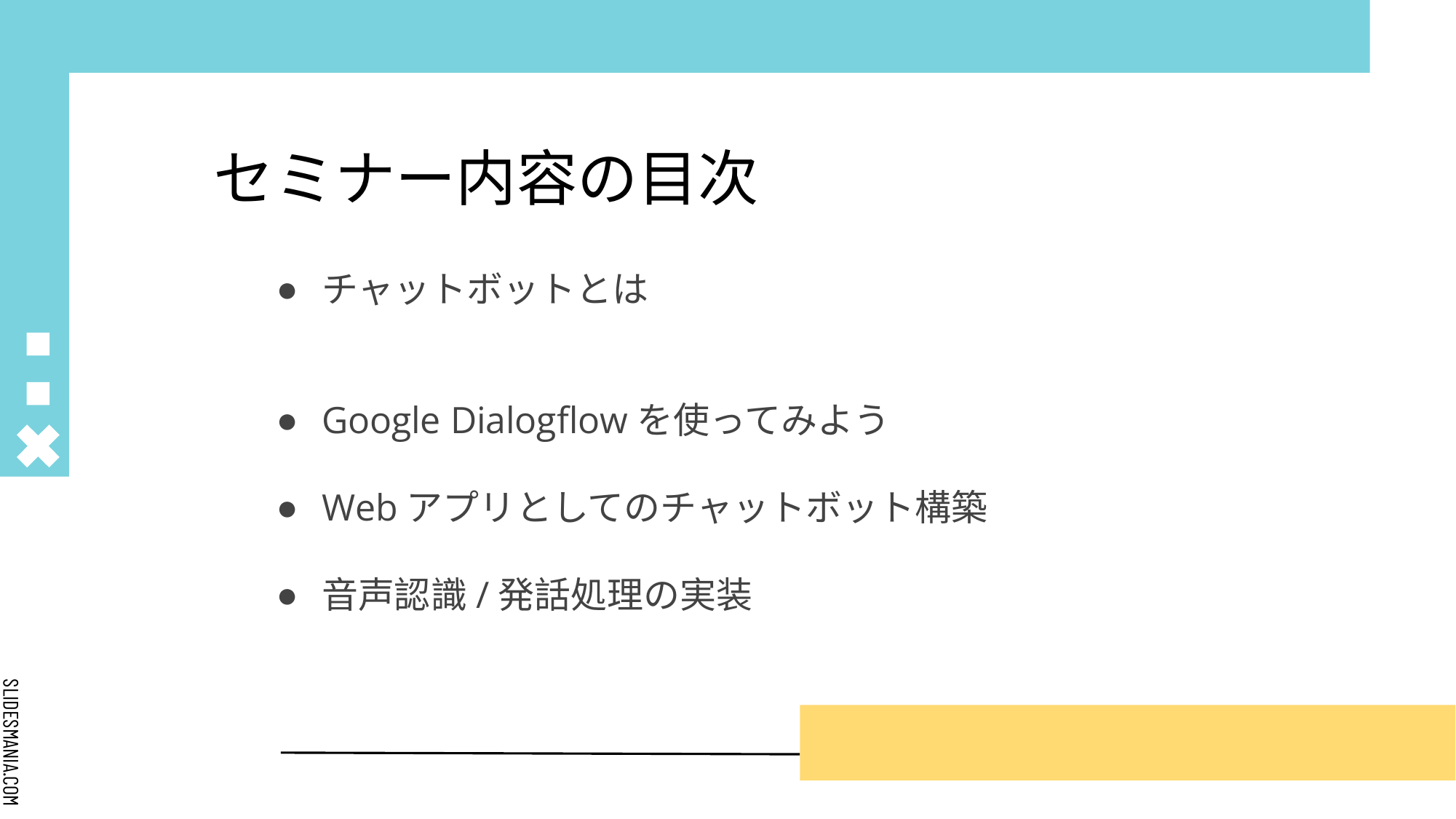

# セミナー内容の目次
チャットボットとは

Google Dialogflowを使ってみよう
Webアプリとしてのチャットボット構築
音声認識/発話処理の実装